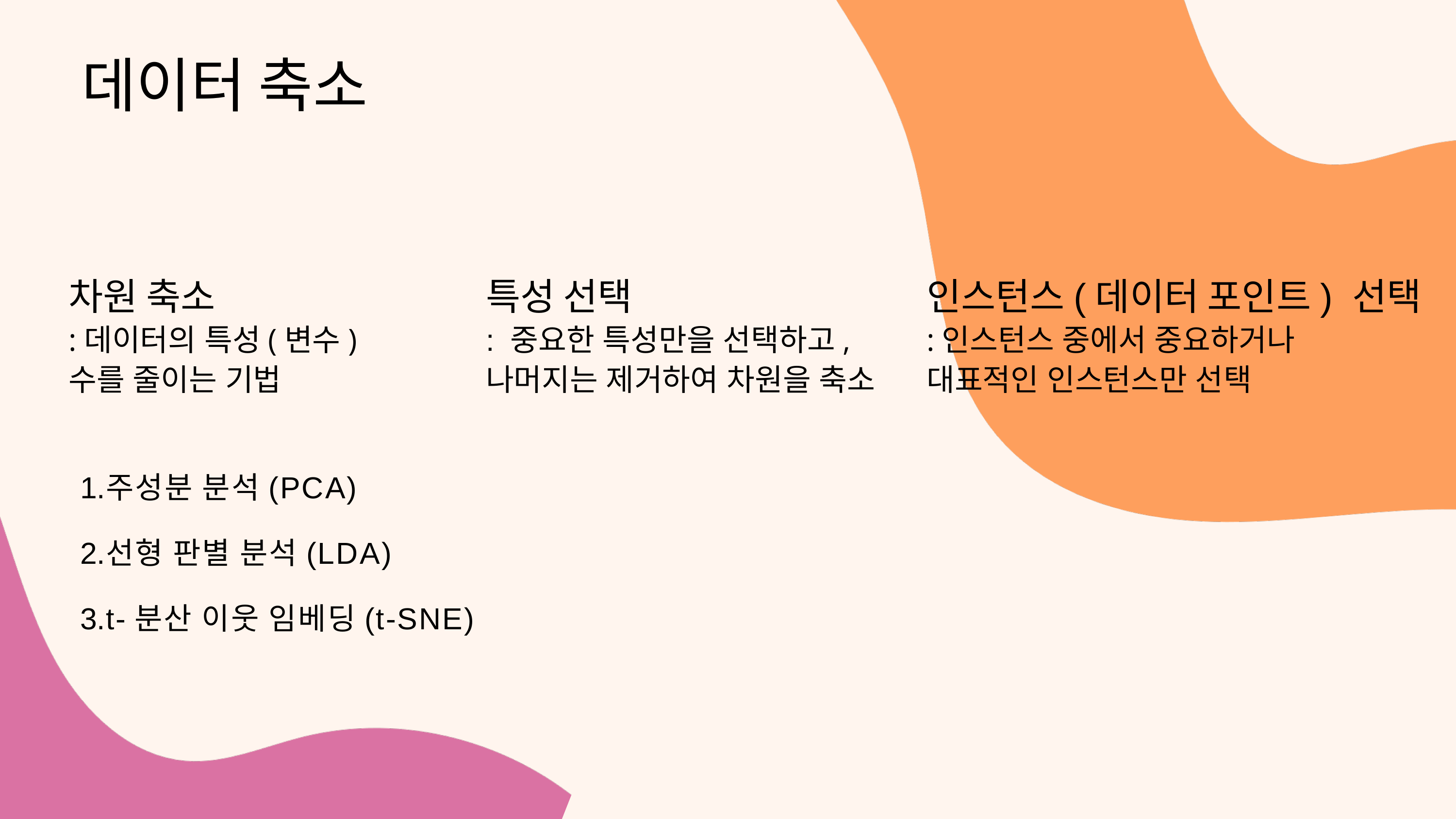

데이터 축소

차원 축소
:데이터의 특성(변수)
수를 줄이는 기법
특성 선택
: 중요한 특성만을 선택하고,
나머지는 제거하여 차원을 축소
인스턴스(데이터 포인트) 선택
:인스턴스 중에서 중요하거나
대표적인 인스턴스만 선택
주성분 분석(PCA)
선형 판별 분석(LDA)
t-분산 이웃 임베딩(t-SNE)